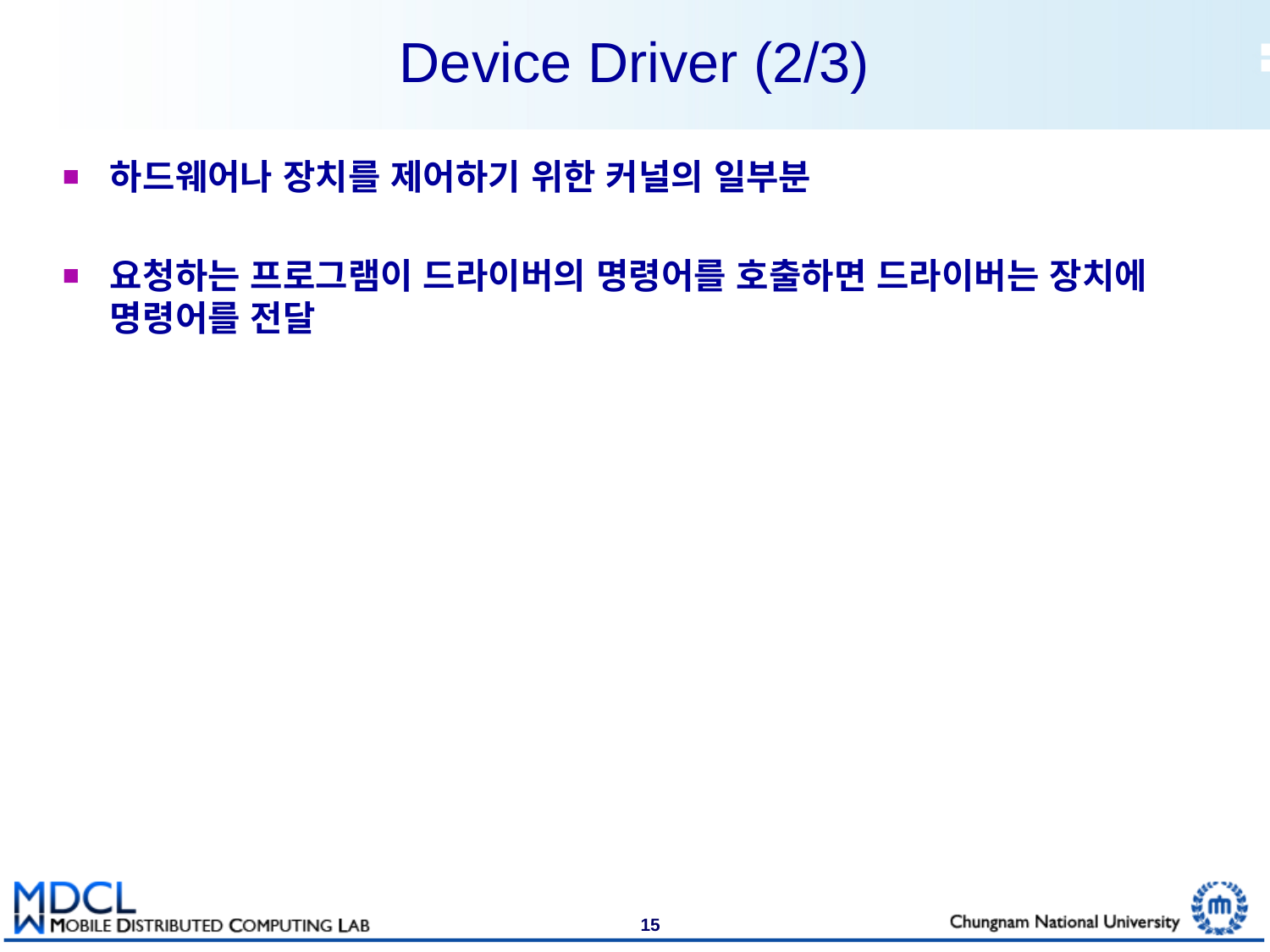

# Device Driver (2/3)
하드웨어나 장치를 제어하기 위한 커널의 일부분

요청하는 프로그램이 드라이버의 명령어를 호출하면 드라이버는 장치에 명령어를 전달